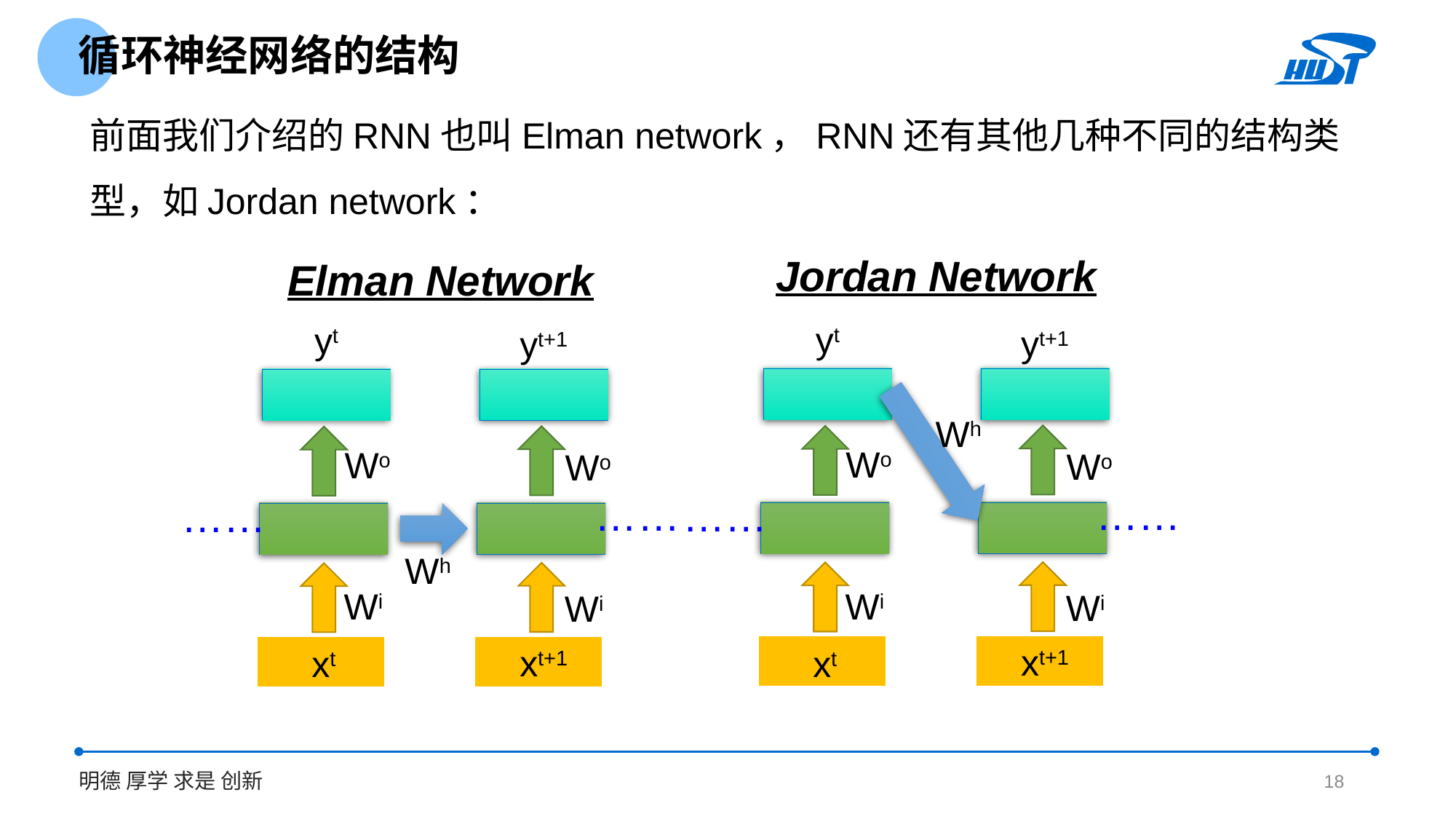

循环神经网络的结构
前面我们介绍的RNN也叫Elman network，RNN还有其他几种不同的结构类型，如Jordan network：
Jordan Network
Elman Network
yt
yt
yt+1
yt+1

Wh

Wo
Wo
Wo
Wo
……
……
……
……

Wh

Wi
Wi
Wi
Wi
xt+1
xt+1

xt

xt
18